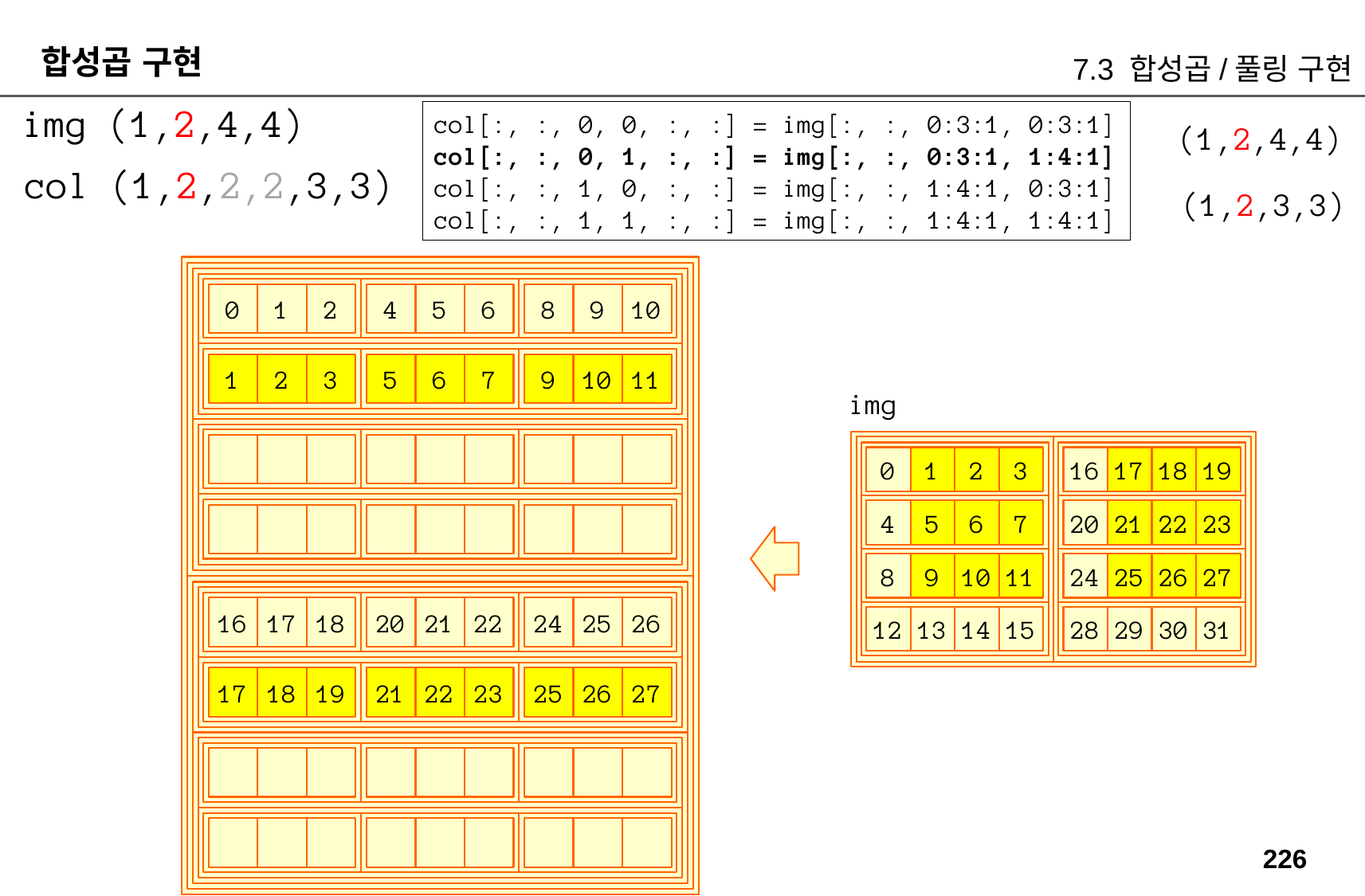

합성곱 구현
7.3 합성곱/풀링 구현
img (1,2,4,4)
col[:, :, 0, 0, :, :] = img[:, :, 0:3:1, 0:3:1]
col[:, :, 0, 1, :, :] = img[:, :, 0:3:1, 1:4:1]
col[:, :, 1, 0, :, :] = img[:, :, 1:4:1, 0:3:1]
col[:, :, 1, 1, :, :] = img[:, :, 1:4:1, 1:4:1]
(1,2,4,4)
col (1,2,2,2,3,3)
(1,2,3,3)

2
6
10
1
5
9
0
4
8

3
2
1
7
6
5
11
10
9
img

0
1
2
3
16
17
18
19

4
5
6
7
20
21
22
23

8
9
10
11
24
25
26
27

18
22
26
17
21
25
16
20
24

12
13
14
15
28
29
30
31

19
23
27
18
22
26
17
21
25